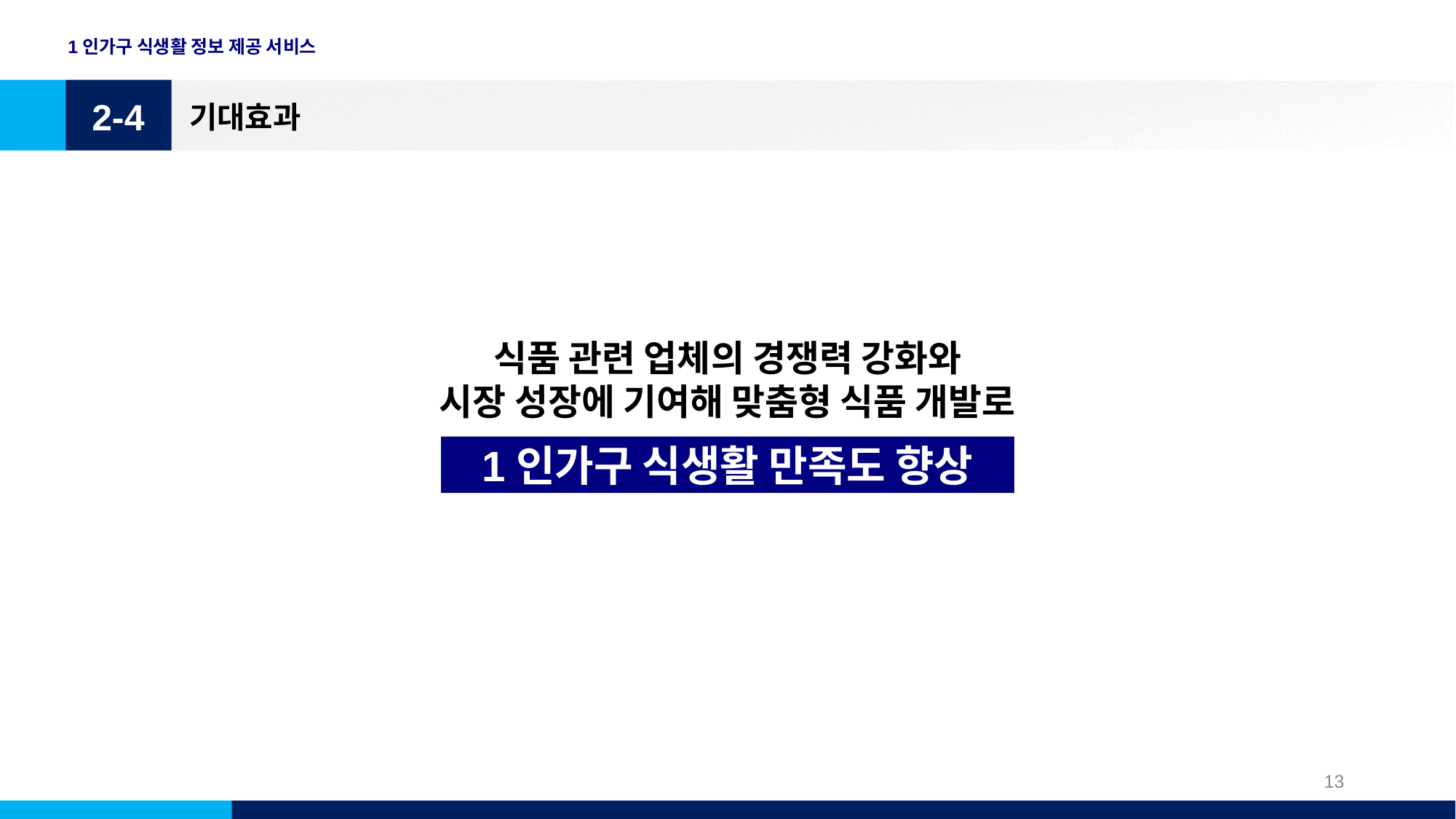

1인가구 식생활 정보 제공 서비스
2-4
기대효과
식품 관련 업체의 경쟁력 강화와
시장 성장에 기여해 맞춤형 식품 개발로
1인가구 식생활 만족도 향상
13